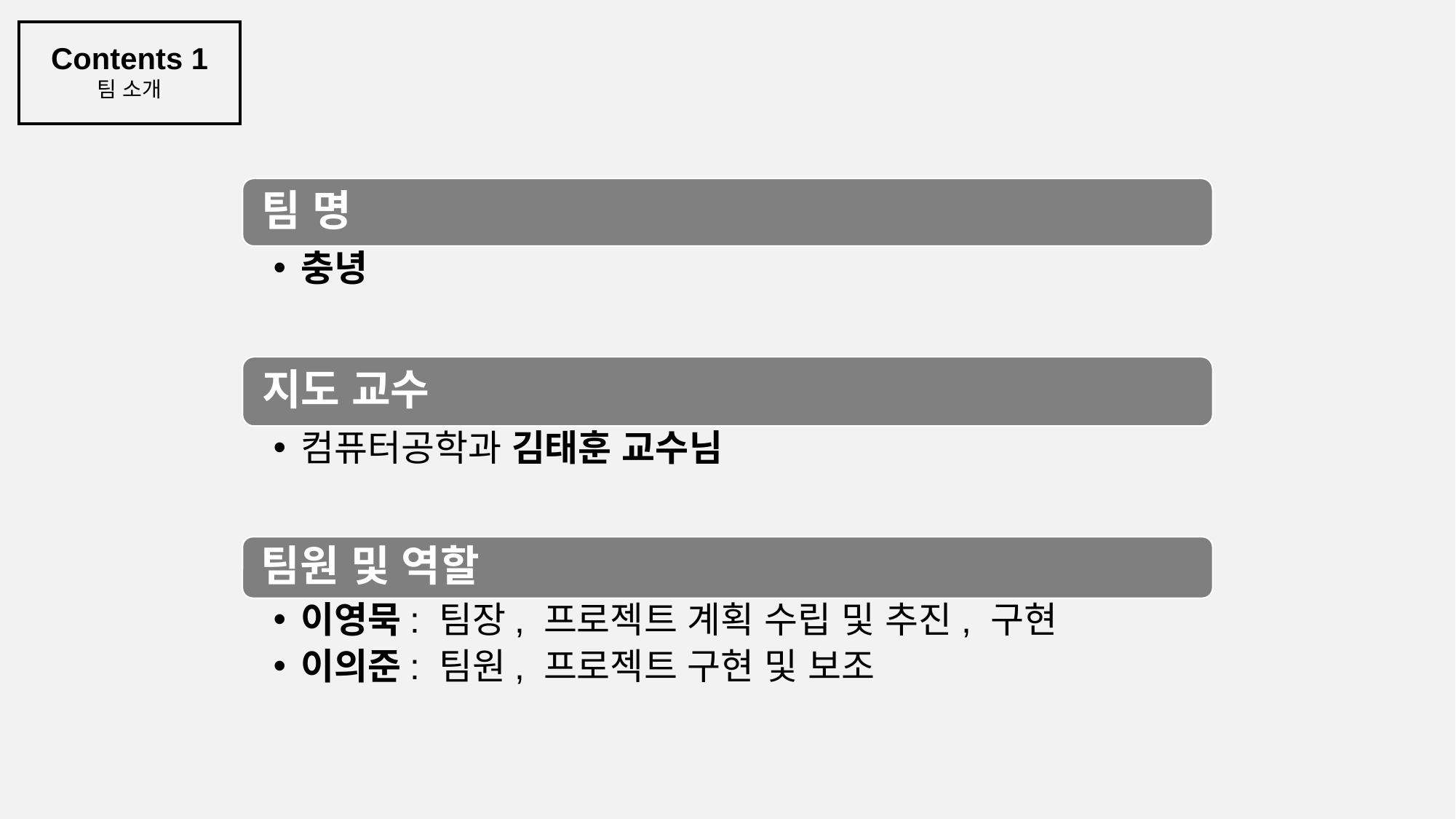

Contents 1
팀 소개
팀 명
충녕
지도 교수
컴퓨터공학과 김태훈 교수님
팀원 및 역할
이영묵: 팀장, 프로젝트 계획 수립 및 추진, 구현
이의준: 팀원, 프로젝트 구현 및 보조